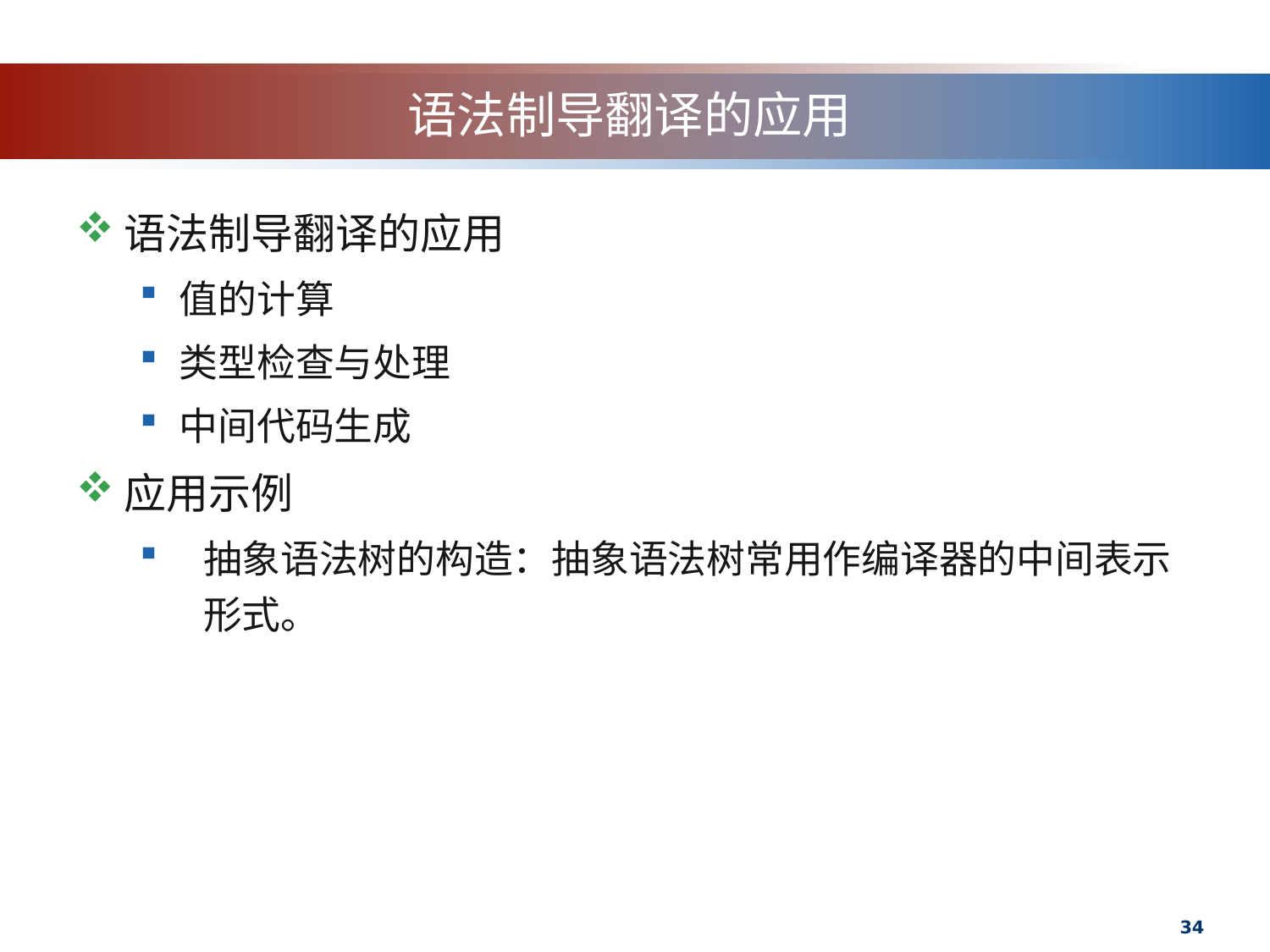

# 语法制导翻译的应用
语法制导翻译的应用
值的计算
类型检查与处理
中间代码生成
应用示例
抽象语法树的构造：抽象语法树常用作编译器的中间表示形式。
34